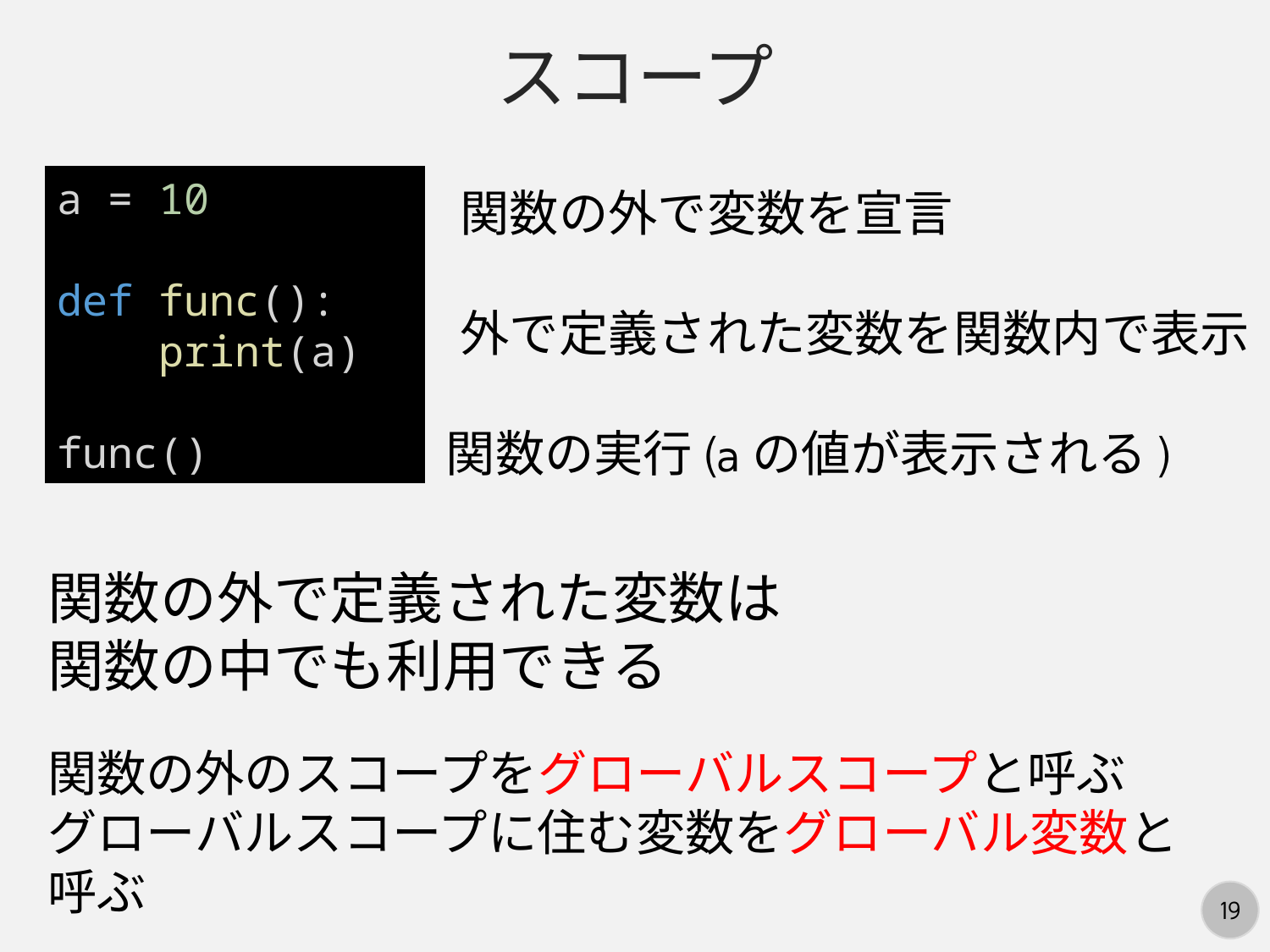

スコープ
a = 10
def func():
    print(a)
func()
関数の外で変数を宣言
外で定義された変数を関数内で表示
関数の実行(aの値が表示される)
関数の外で定義された変数は
関数の中でも利用できる
関数の外のスコープをグローバルスコープと呼ぶ
グローバルスコープに住む変数をグローバル変数と呼ぶ